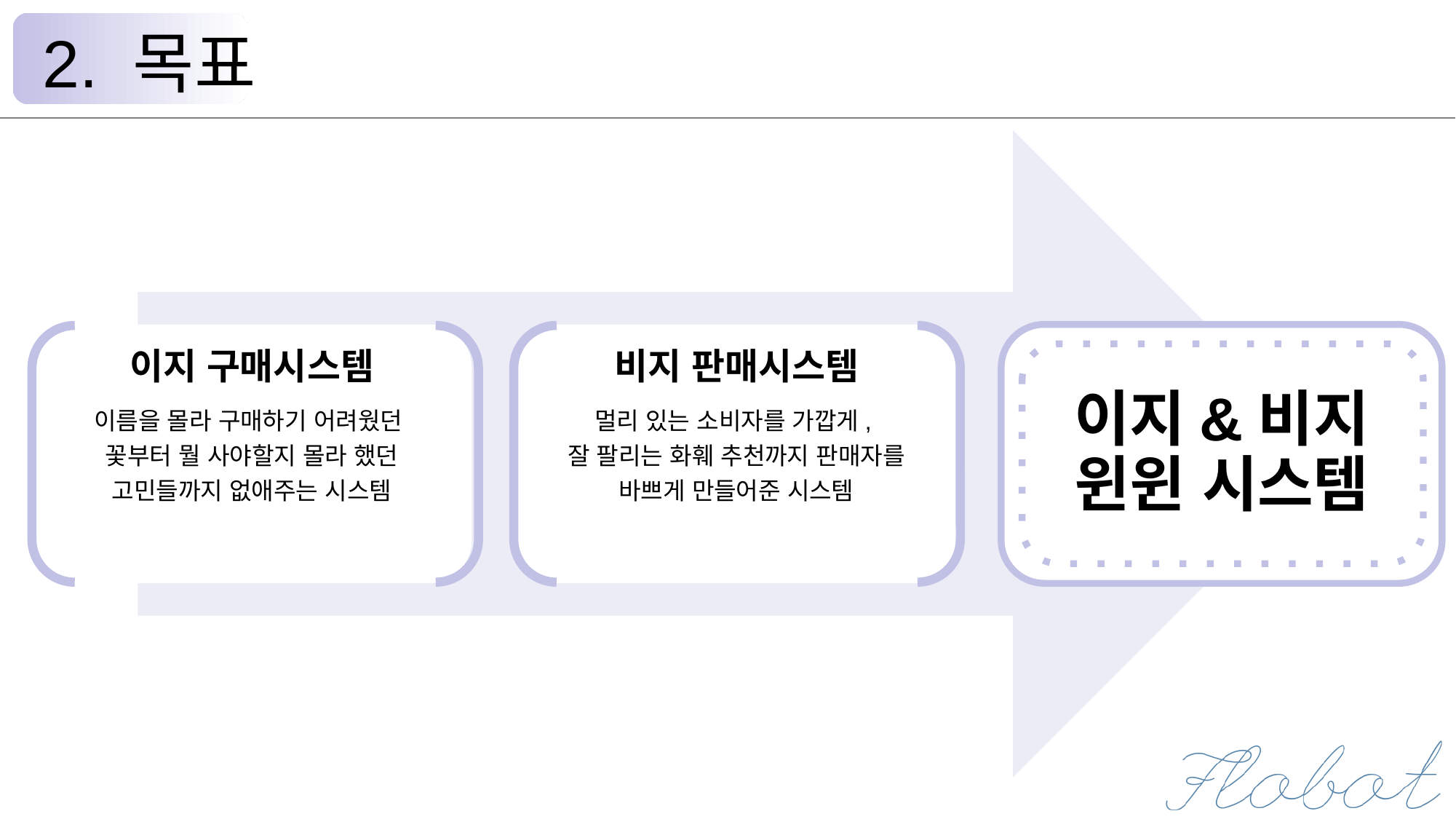

2. 목표

이지 구매시스템
이름을 몰라 구매하기 어려웠던
꽃부터 뭘 사야할지 몰라 했던 고민들까지 없애주는 시스템
비지 판매시스템
멀리 있는 소비자를 가깝게,
잘 팔리는 화훼 추천까지 판매자를 바쁘게 만들어준 시스템
이지&비지
윈윈 시스템